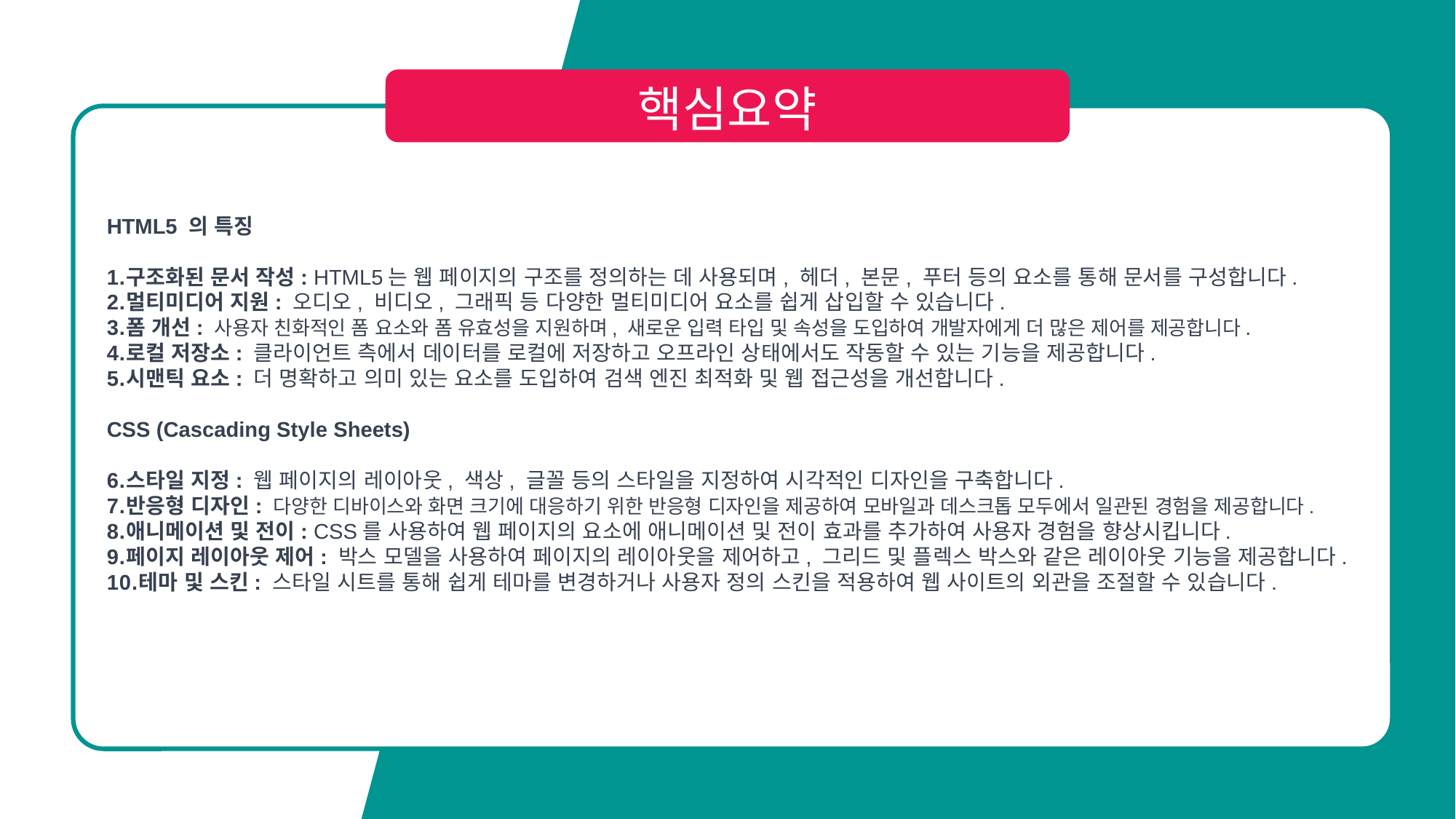

HTML5 의 특징

구조화된 문서 작성: HTML5는 웹 페이지의 구조를 정의하는 데 사용되며, 헤더, 본문, 푸터 등의 요소를 통해 문서를 구성합니다.
멀티미디어 지원: 오디오, 비디오, 그래픽 등 다양한 멀티미디어 요소를 쉽게 삽입할 수 있습니다.
폼 개선: 사용자 친화적인 폼 요소와 폼 유효성을 지원하며, 새로운 입력 타입 및 속성을 도입하여 개발자에게 더 많은 제어를 제공합니다.
로컬 저장소: 클라이언트 측에서 데이터를 로컬에 저장하고 오프라인 상태에서도 작동할 수 있는 기능을 제공합니다.
시맨틱 요소: 더 명확하고 의미 있는 요소를 도입하여 검색 엔진 최적화 및 웹 접근성을 개선합니다.

CSS (Cascading Style Sheets)

스타일 지정: 웹 페이지의 레이아웃, 색상, 글꼴 등의 스타일을 지정하여 시각적인 디자인을 구축합니다.
반응형 디자인: 다양한 디바이스와 화면 크기에 대응하기 위한 반응형 디자인을 제공하여 모바일과 데스크톱 모두에서 일관된 경험을 제공합니다.
애니메이션 및 전이: CSS를 사용하여 웹 페이지의 요소에 애니메이션 및 전이 효과를 추가하여 사용자 경험을 향상시킵니다.
페이지 레이아웃 제어: 박스 모델을 사용하여 페이지의 레이아웃을 제어하고, 그리드 및 플렉스 박스와 같은 레이아웃 기능을 제공합니다.
테마 및 스킨: 스타일 시트를 통해 쉽게 테마를 변경하거나 사용자 정의 스킨을 적용하여 웹 사이트의 외관을 조절할 수 있습니다.

49